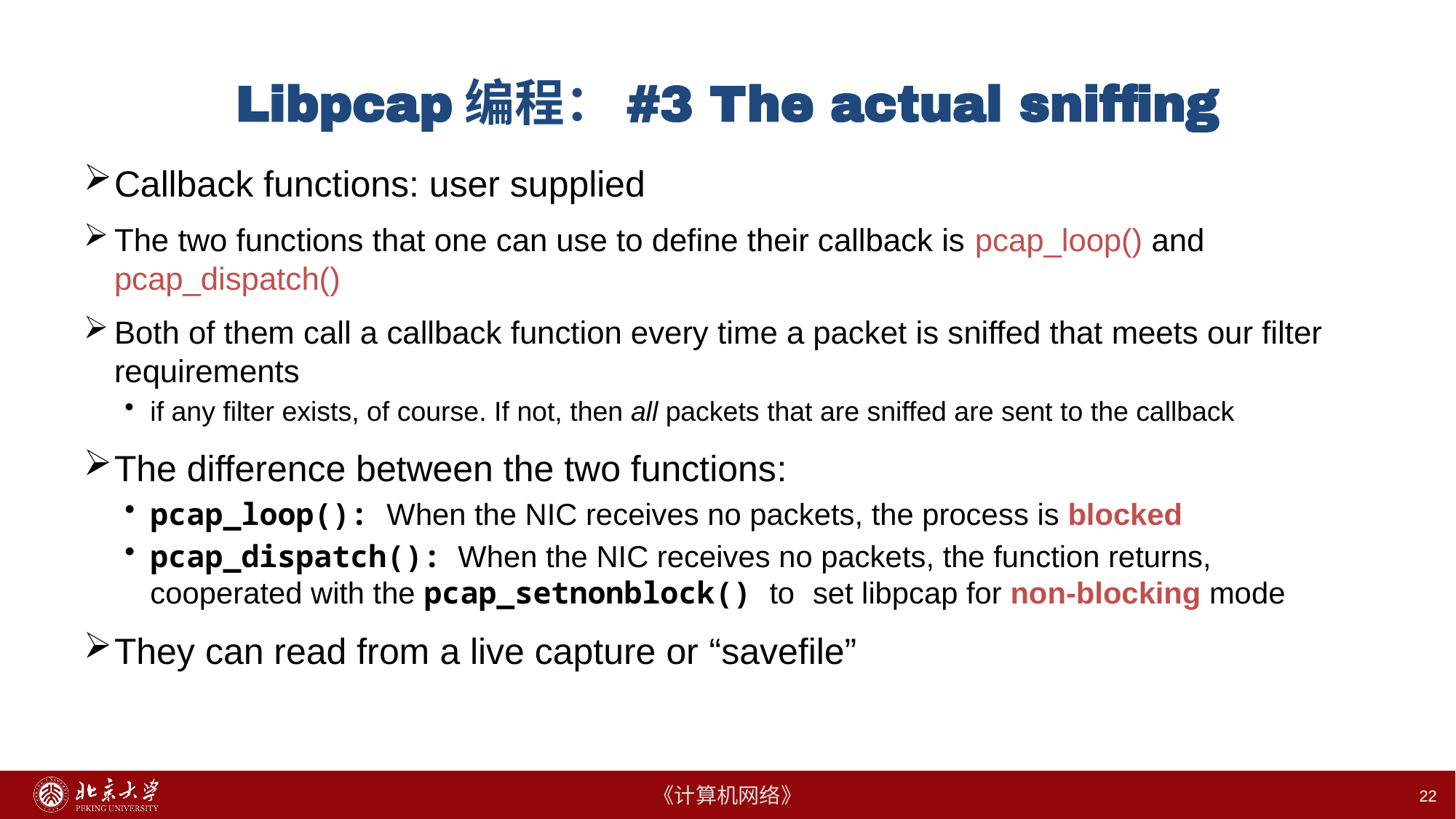

# Libpcap编程：#3 The actual sniffing
Callback functions: user supplied
The two functions that one can use to define their callback is pcap_loop() and pcap_dispatch()
Both of them call a callback function every time a packet is sniffed that meets our filter requirements
if any filter exists, of course. If not, then all packets that are sniffed are sent to the callback
The difference between the two functions:
pcap_loop(): When the NIC receives no packets, the process is blocked
pcap_dispatch():  When the NIC receives no packets, the function returns, cooperated with the pcap_setnonblock() to set libpcap for non-blocking mode
They can read from a live capture or “savefile”
22